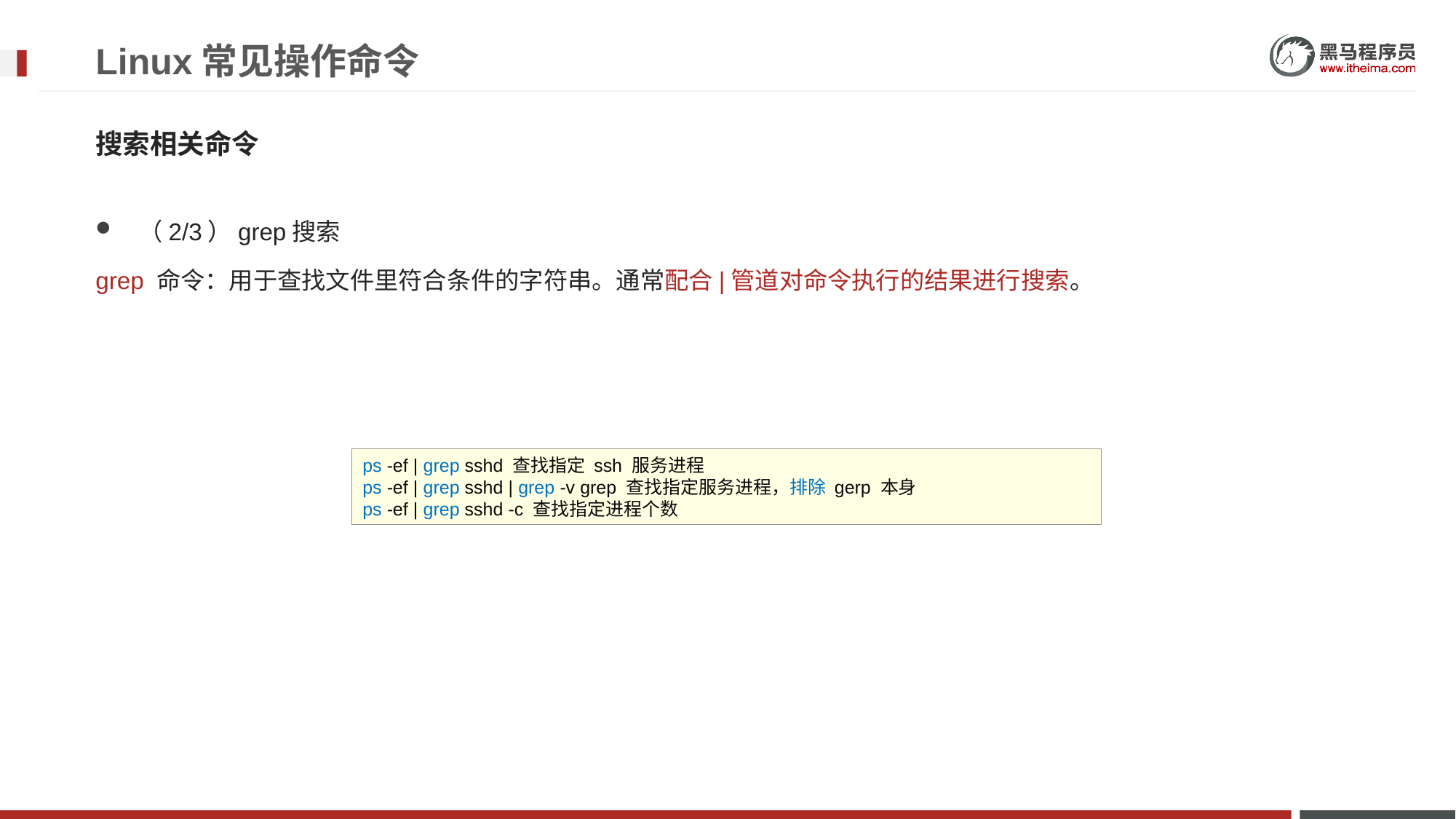

# Linux常见操作命令
搜索相关命令
（2/3）grep搜索
grep 命令：用于查找文件里符合条件的字符串。通常配合|管道对命令执行的结果进行搜索。
ps -ef | grep sshd 查找指定 ssh 服务进程
ps -ef | grep sshd | grep -v grep 查找指定服务进程，排除 gerp 本身
ps -ef | grep sshd -c 查找指定进程个数